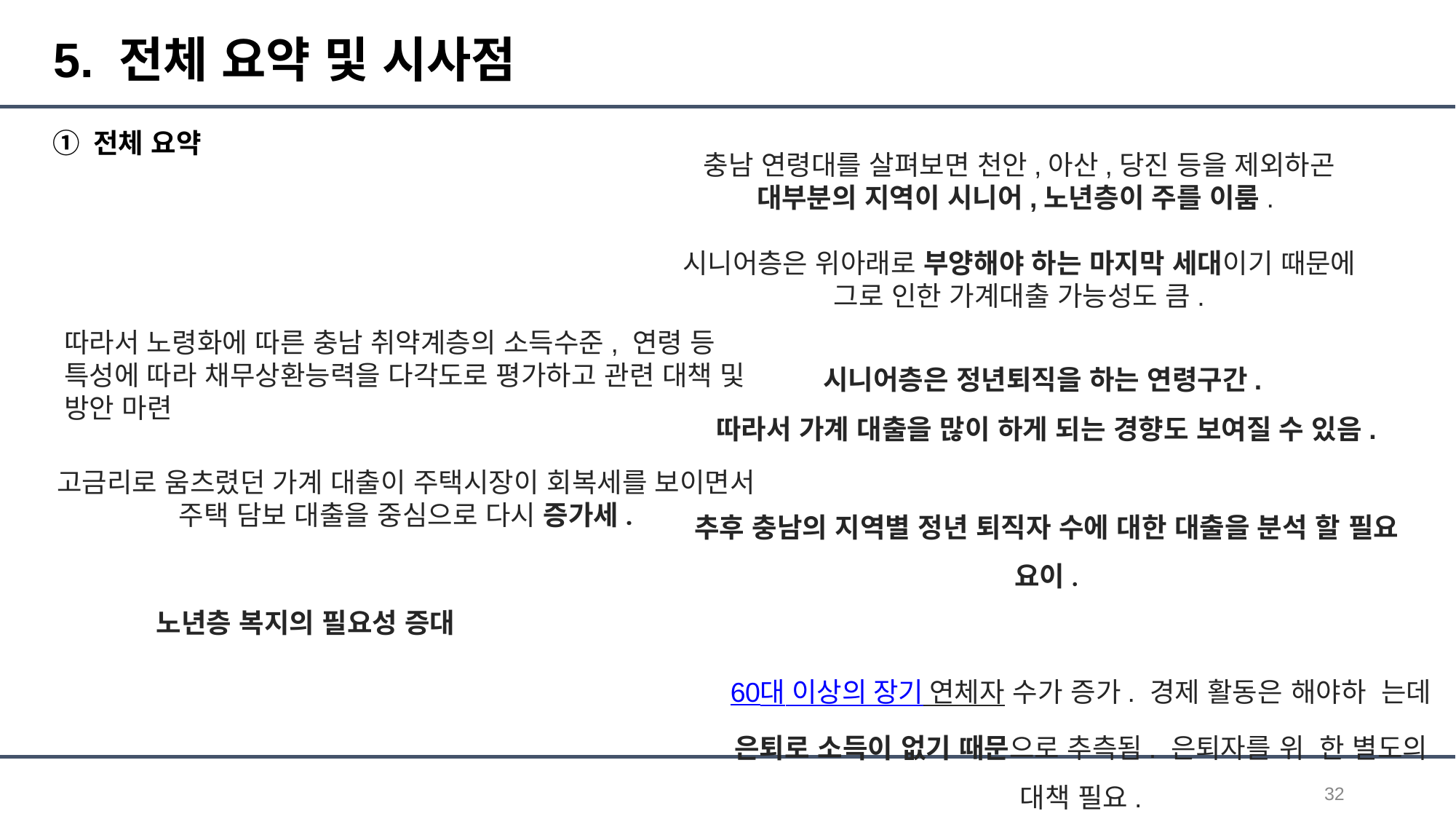

# 5. 전체 요약 및 시사점
전체 요약
충남 연령대를 살펴보면 천안,아산,당진 등을 제외하곤 대부분의 지역이 시니어,노년층이 주를 이룸.

시니어층은 위아래로 부양해야 하는 마지막 세대이기 때문에 그로 인한 가계대출 가능성도 큼.
따라서 노령화에 따른 충남 취약계층의 소득수준, 연령 등 특성에 따라 채무상환능력을 다각도로 평가하고 관련 대책 및 방안 마련
시니어층은 정년퇴직을 하는 연령구간.
따라서 가계 대출을 많이 하게 되는 경향도 보여질 수 있음.

추후 충남의 지역별 정년 퇴직자 수에 대한 대출을 분석 할 필요 요이.
고금리로 움츠렸던 가계 대출이 주택시장이 회복세를 보이면서 주택 담보 대출을 중심으로 다시 증가세.
노년층 복지의 필요성 증대
60대 이상의 장기 연체자 수가 증가. 경제 활동은 해야하  는데 은퇴로 소득이 없기 때문으로 추측됨. 은퇴자를 위  한 별도의 대책 필요.
32